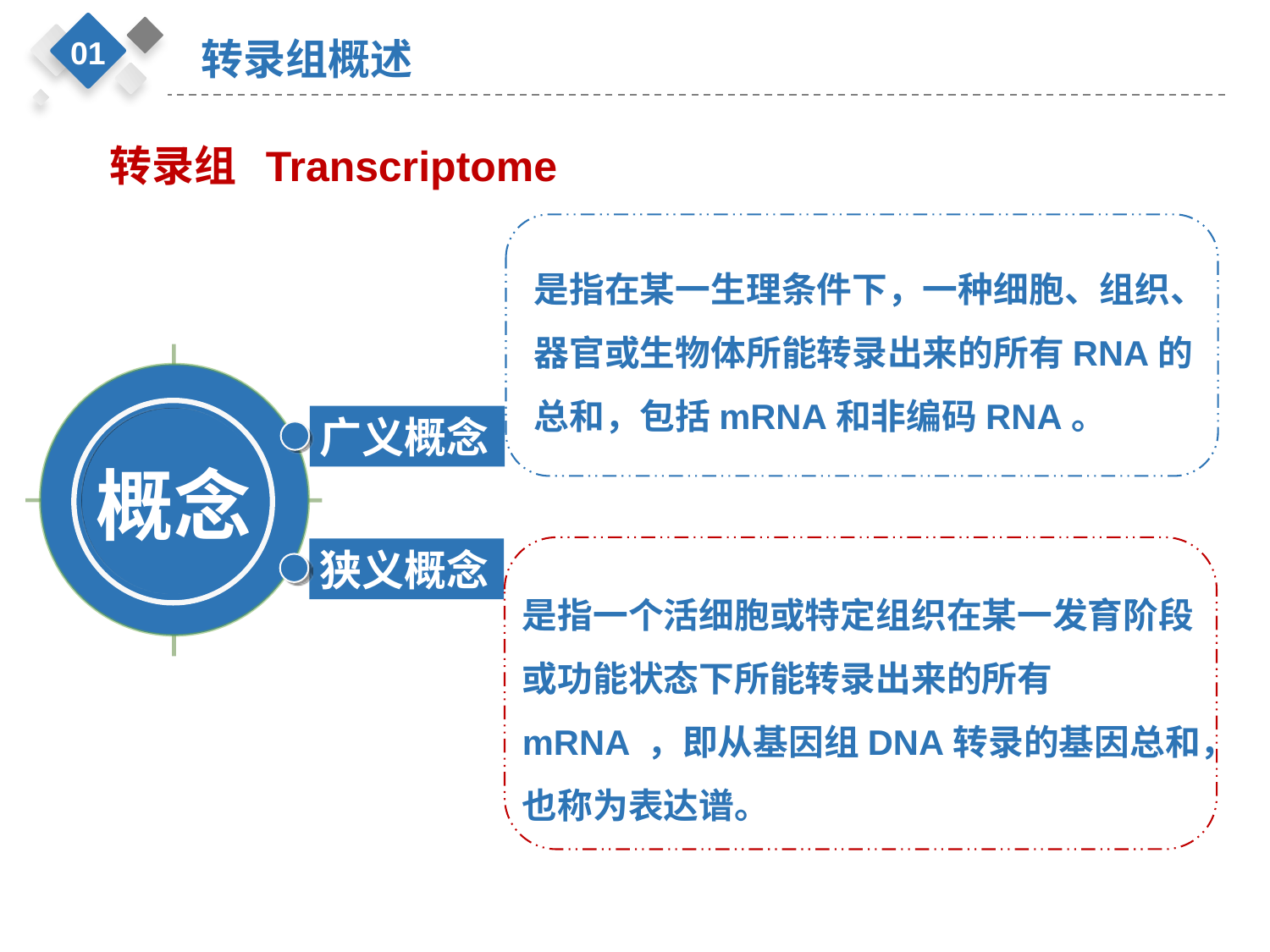

01

转录组概述
转录组  Transcriptome

是指在某一生理条件下，一种细胞、组织、器官或生物体所能转录出来的所有RNA的总和，包括mRNA和非编码RNA。

概念
广义概念

狭义概念

是指一个活细胞或特定组织在某一发育阶段或功能状态下所能转录出来的所有mRNA ，即从基因组DNA转录的基因总和，也称为表达谱。